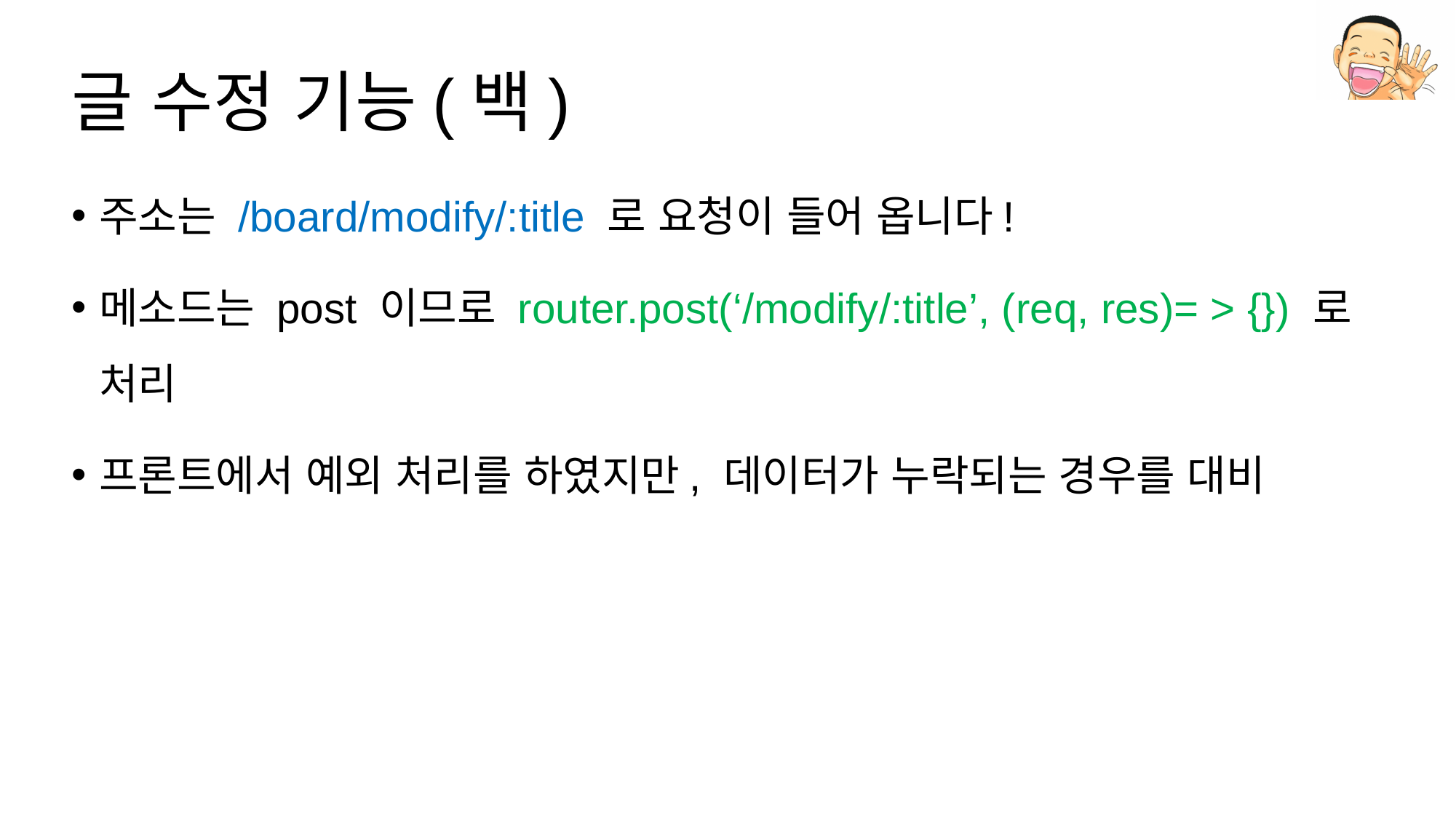

# 글 수정 기능(백)
주소는 /board/modify/:title 로 요청이 들어 옵니다!
메소드는 post 이므로 router.post(‘/modify/:title’, (req, res)= > {}) 로 처리
프론트에서 예외 처리를 하였지만, 데이터가 누락되는 경우를 대비